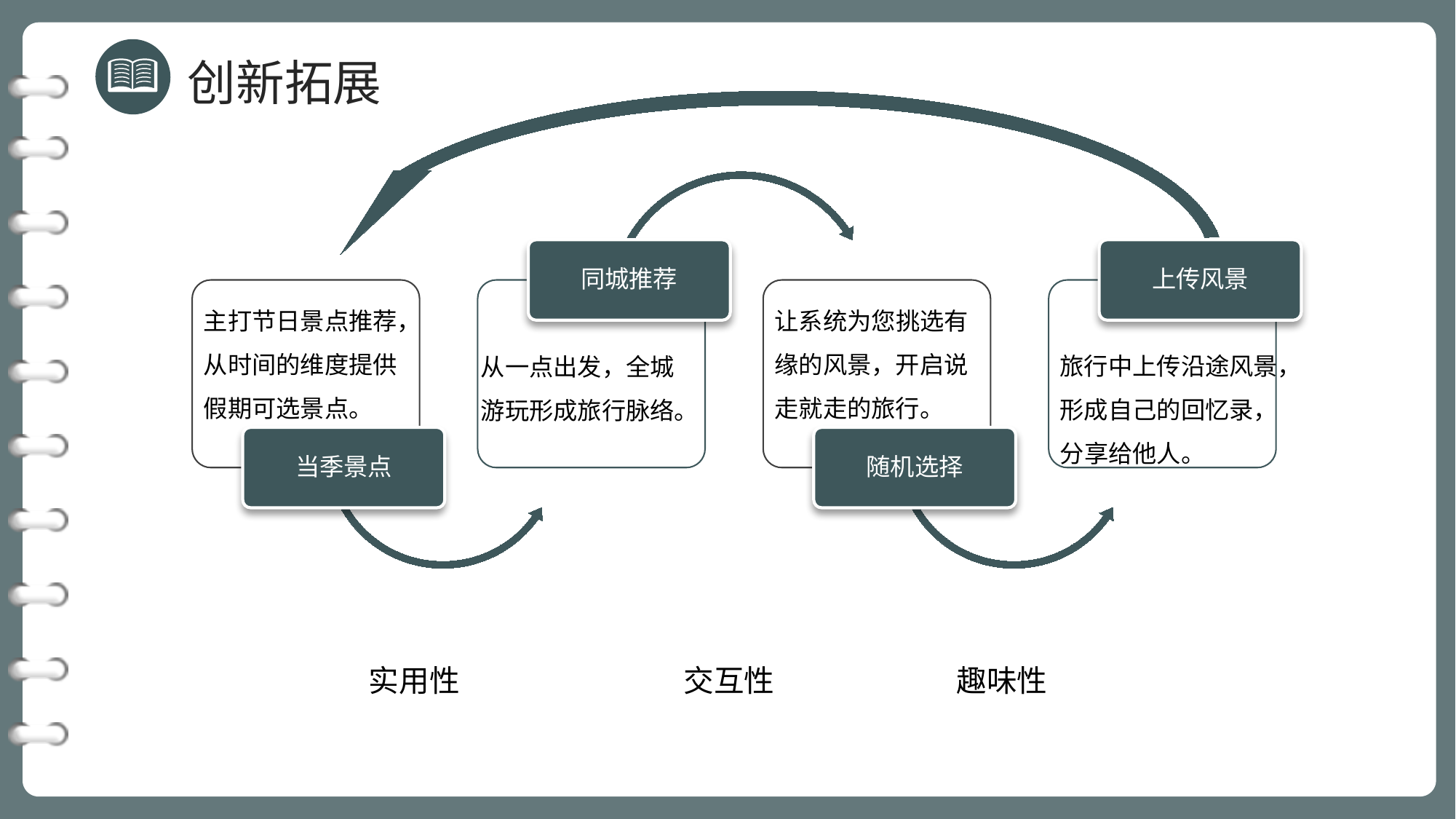

创新拓展

同城推荐

从一点出发，全城游玩形成旅行脉络。
上传风景

旅行中上传沿途风景，形成自己的回忆录，分享给他人。
主打节日景点推荐，从时间的维度提供假期可选景点。
当季景点
让系统为您挑选有缘的风景，开启说走就走的旅行。
随机选择

实用性
交互性
趣味性